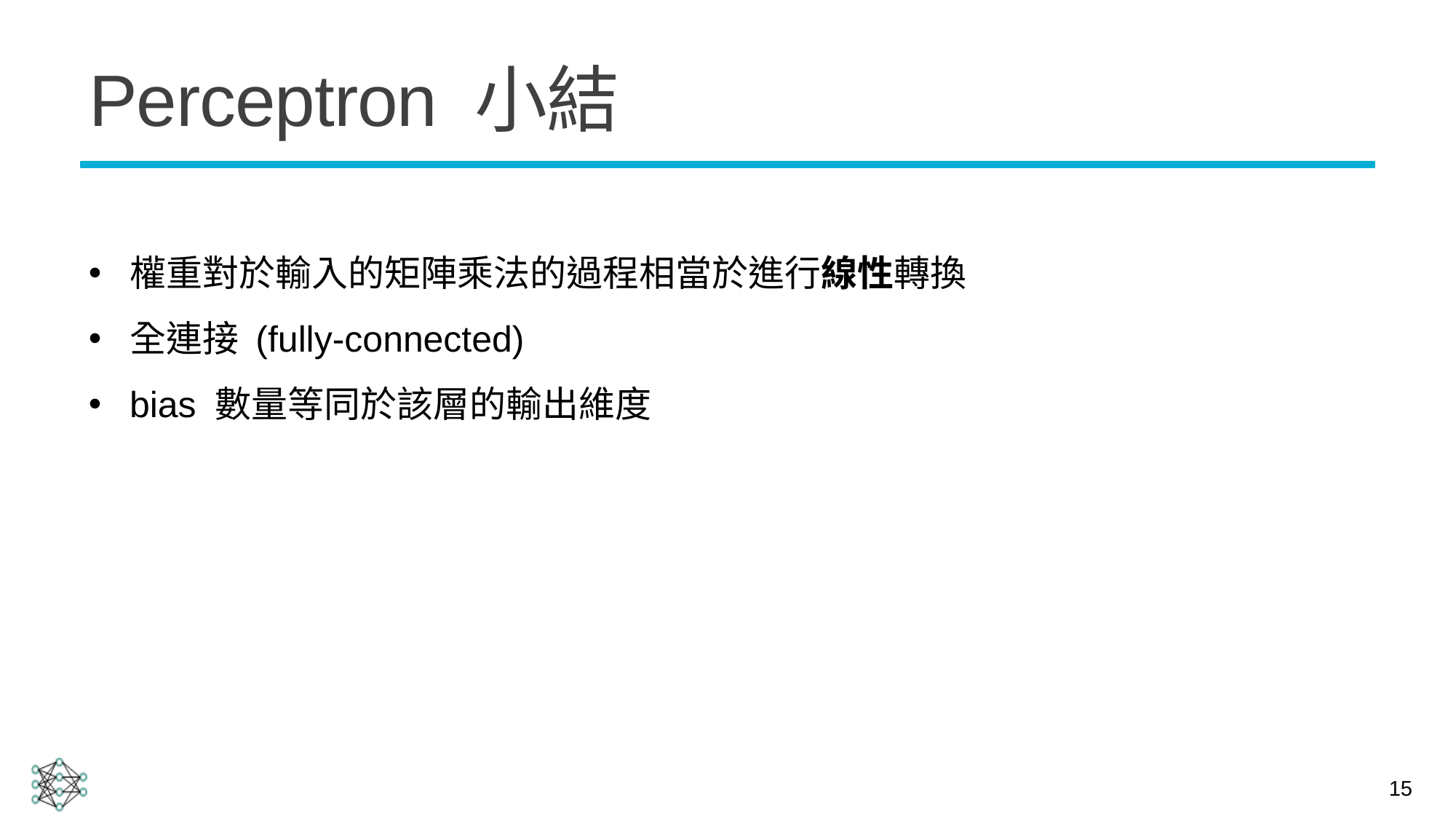

# Perceptron 小結
權重對於輸入的矩陣乘法的過程相當於進行線性轉換
全連接 (fully-connected)
bias 數量等同於該層的輸出維度
15